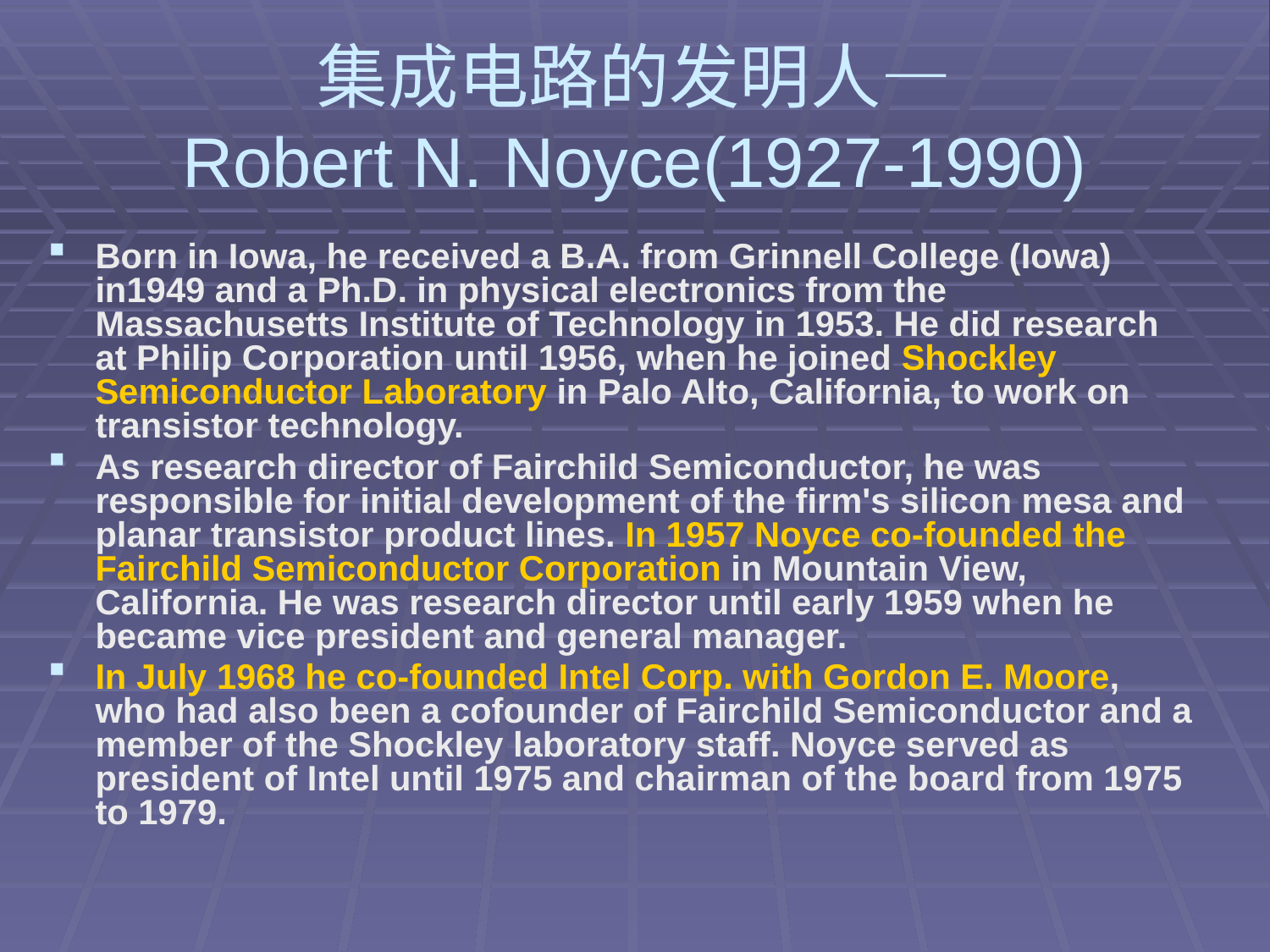

# 集成电路的发明人— Robert N. Noyce(1927-1990)

Born in Iowa, he received a B.A. from Grinnell College (Iowa) in1949 and a Ph.D. in physical electronics from the Massachusetts Institute of Technology in 1953. He did research at Philip Corporation until 1956, when he joined Shockley Semiconductor Laboratory in Palo Alto, California, to work on transistor technology.
As research director of Fairchild Semiconductor, he was responsible for initial development of the firm's silicon mesa and planar transistor product lines. In 1957 Noyce co-founded the Fairchild Semiconductor Corporation in Mountain View, California. He was research director until early 1959 when he became vice president and general manager.
In July 1968 he co-founded Intel Corp. with Gordon E. Moore, who had also been a cofounder of Fairchild Semiconductor and a member of the Shockley laboratory staff. Noyce served as president of Intel until 1975 and chairman of the board from 1975 to 1979.